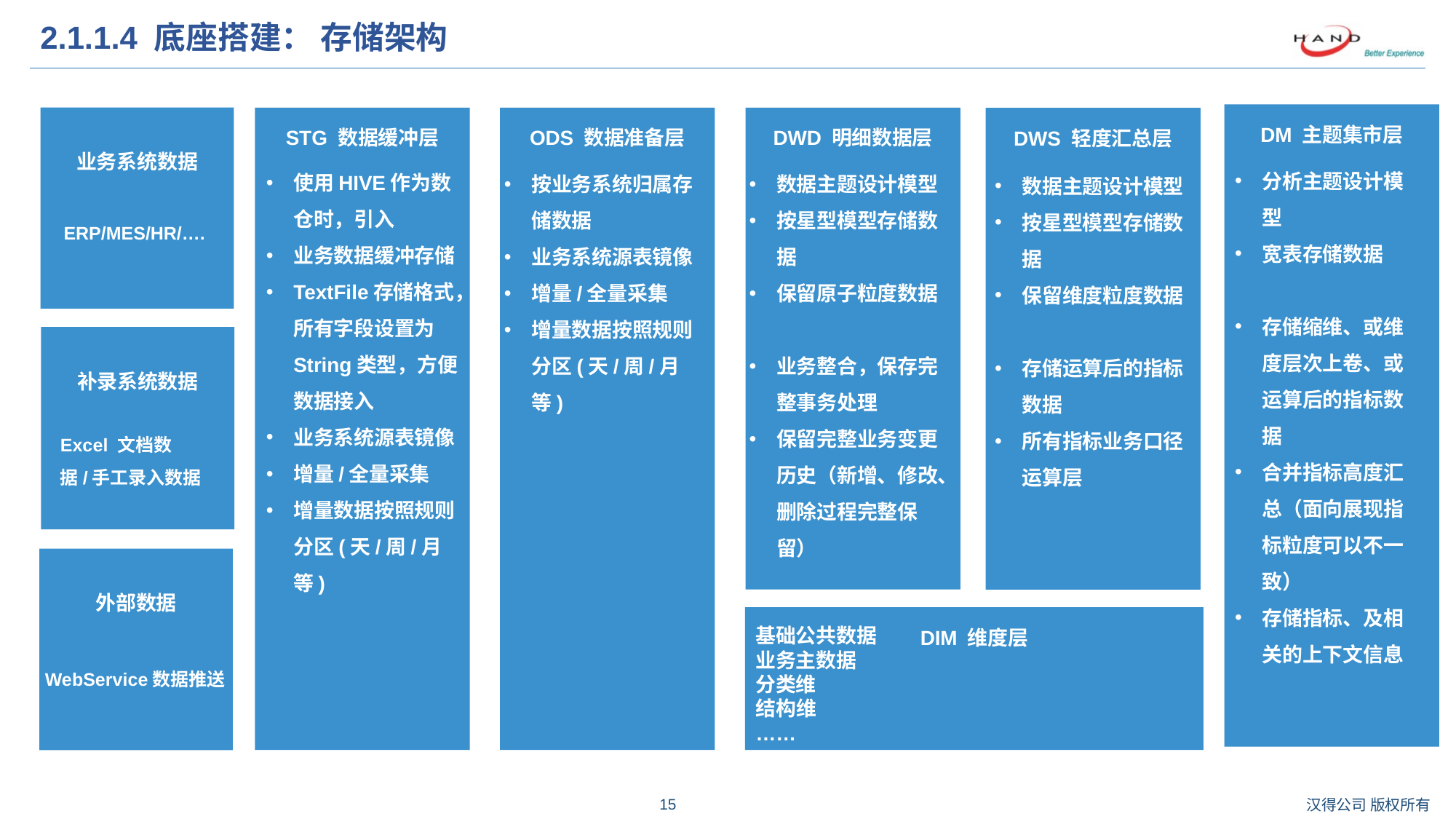

# 2.1.1.4 底座搭建： 存储架构
DM 主题集市层

分析主题设计模型
宽表存储数据

存储缩维、或维度层次上卷、或运算后的指标数据
合并指标高度汇总（面向展现指标粒度可以不一致）
存储指标、及相关的上下文信息

业务系统数据
STG 数据缓冲层

使用HIVE作为数仓时，引入
业务数据缓冲存储
TextFile存储格式，所有字段设置为String类型，方便数据接入
业务系统源表镜像
增量/全量采集
增量数据按照规则分区(天/周/月等)
ODS 数据准备层

按业务系统归属存储数据
业务系统源表镜像
增量/全量采集
增量数据按照规则分区(天/周/月等)
DWD 明细数据层

数据主题设计模型
按星型模型存储数据
保留原子粒度数据

业务整合，保存完整事务处理
保留完整业务变更历史（新增、修改、删除过程完整保留）

DWS 轻度汇总层

数据主题设计模型
按星型模型存储数据
保留维度粒度数据

存储运算后的指标数据
所有指标业务口径运算层
ERP/MES/HR/….

补录系统数据
Excel 文档数据/手工录入数据

外部数据
基础公共数据
业务主数据
分类维
结构维
……
DIM 维度层

WebService数据推送